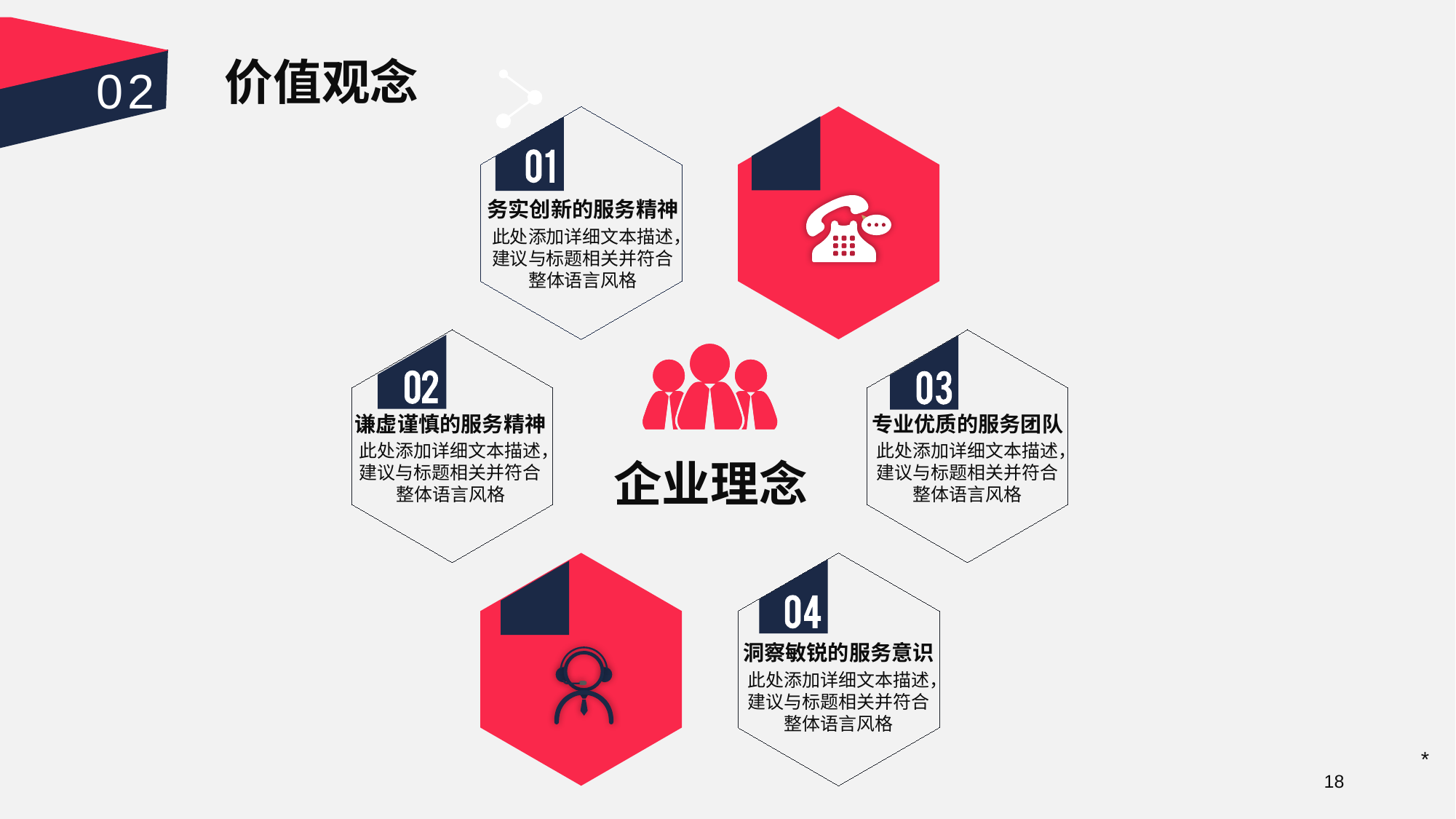

02
价值观念

务实创新的服务精神
此处添加详细文本描述，建议与标题相关并符合整体语言风格

谦虚谨慎的服务精神
此处添加详细文本描述，建议与标题相关并符合整体语言风格
专业优质的服务团队
此处添加详细文本描述，建议与标题相关并符合整体语言风格
企业理念

洞察敏锐的服务意识
此处添加详细文本描述，建议与标题相关并符合整体语言风格

*
18
延迟付